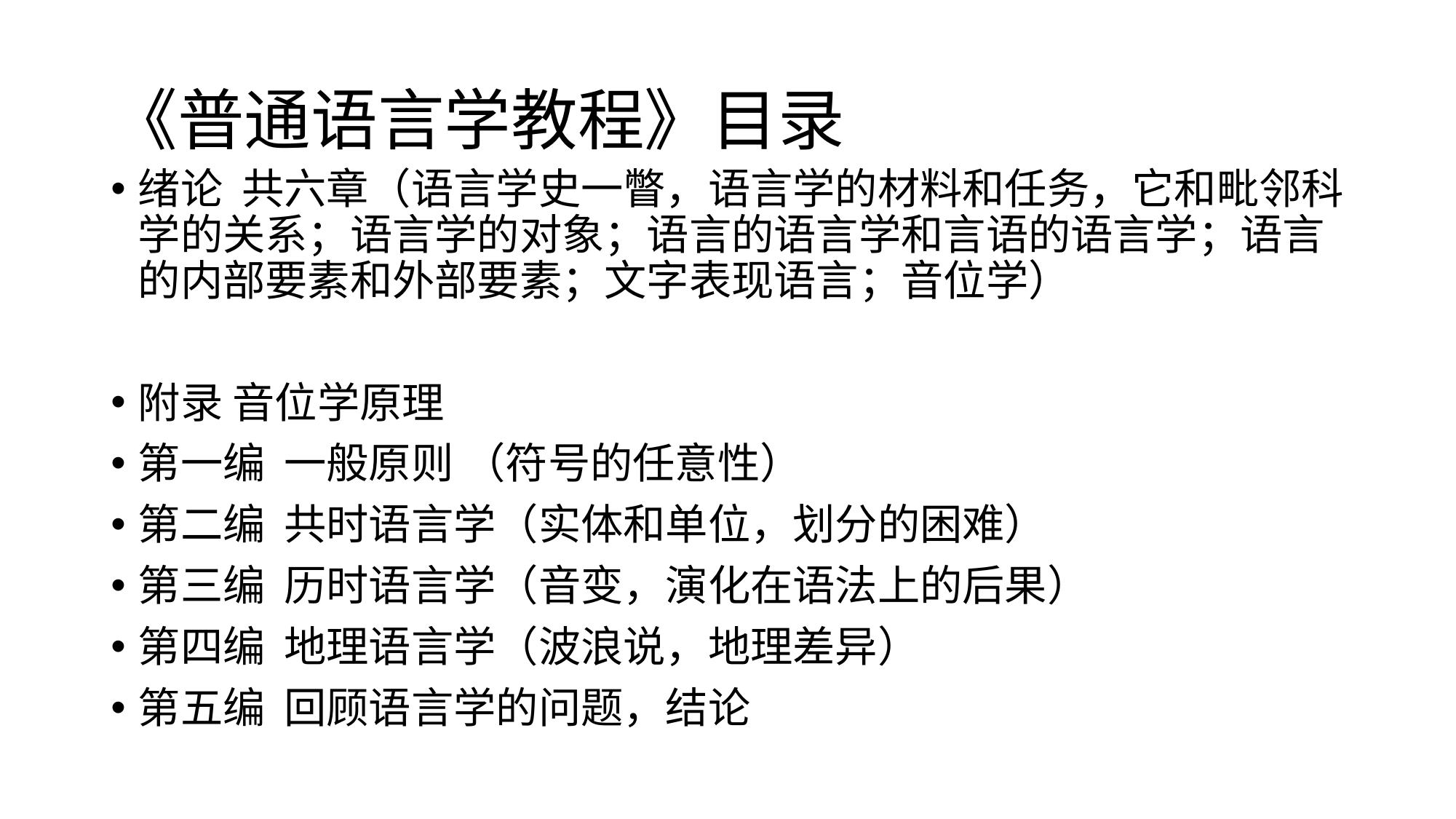

# 《普通语言学教程》目录
绪论  共六章（语言学史一瞥，语言学的材料和任务，它和毗邻科学的关系；语言学的对象；语言的语言学和言语的语言学；语言的内部要素和外部要素；文字表现语言；音位学）

附录 音位学原理
第一编  一般原则 （符号的任意性）
第二编  共时语言学（实体和单位，划分的困难）
第三编  历时语言学（音变，演化在语法上的后果）
第四编  地理语言学（波浪说，地理差异）
第五编  回顾语言学的问题，结论